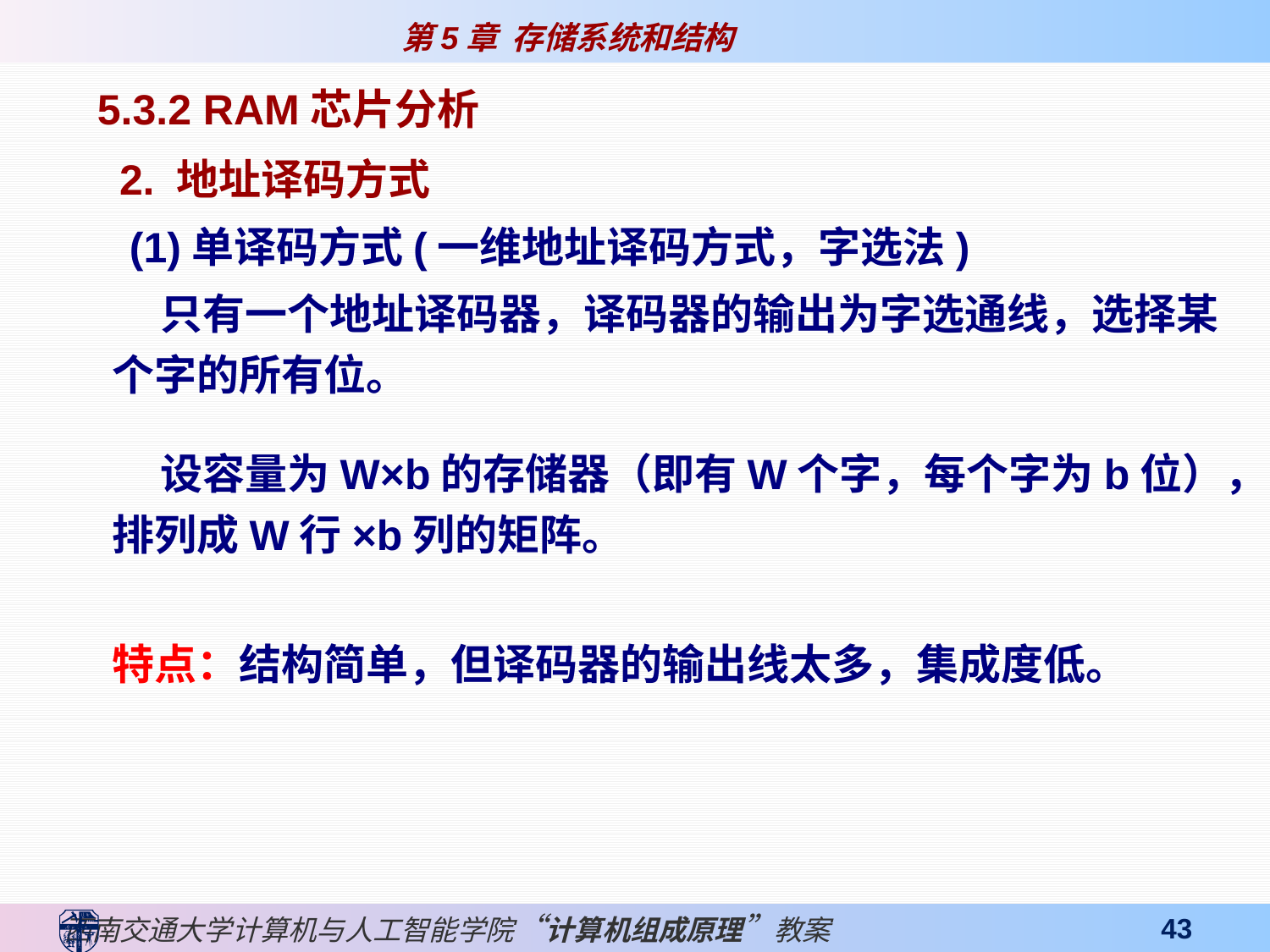

5.3.2 RAM芯片分析
 2. 地址译码方式
(1)单译码方式(一维地址译码方式，字选法)
    只有一个地址译码器，译码器的输出为字选通线，选择某个字的所有位。
    设容量为W×b的存储器（即有W个字，每个字为b位），排列成W行×b列的矩阵。
特点：结构简单，但译码器的输出线太多，集成度低。